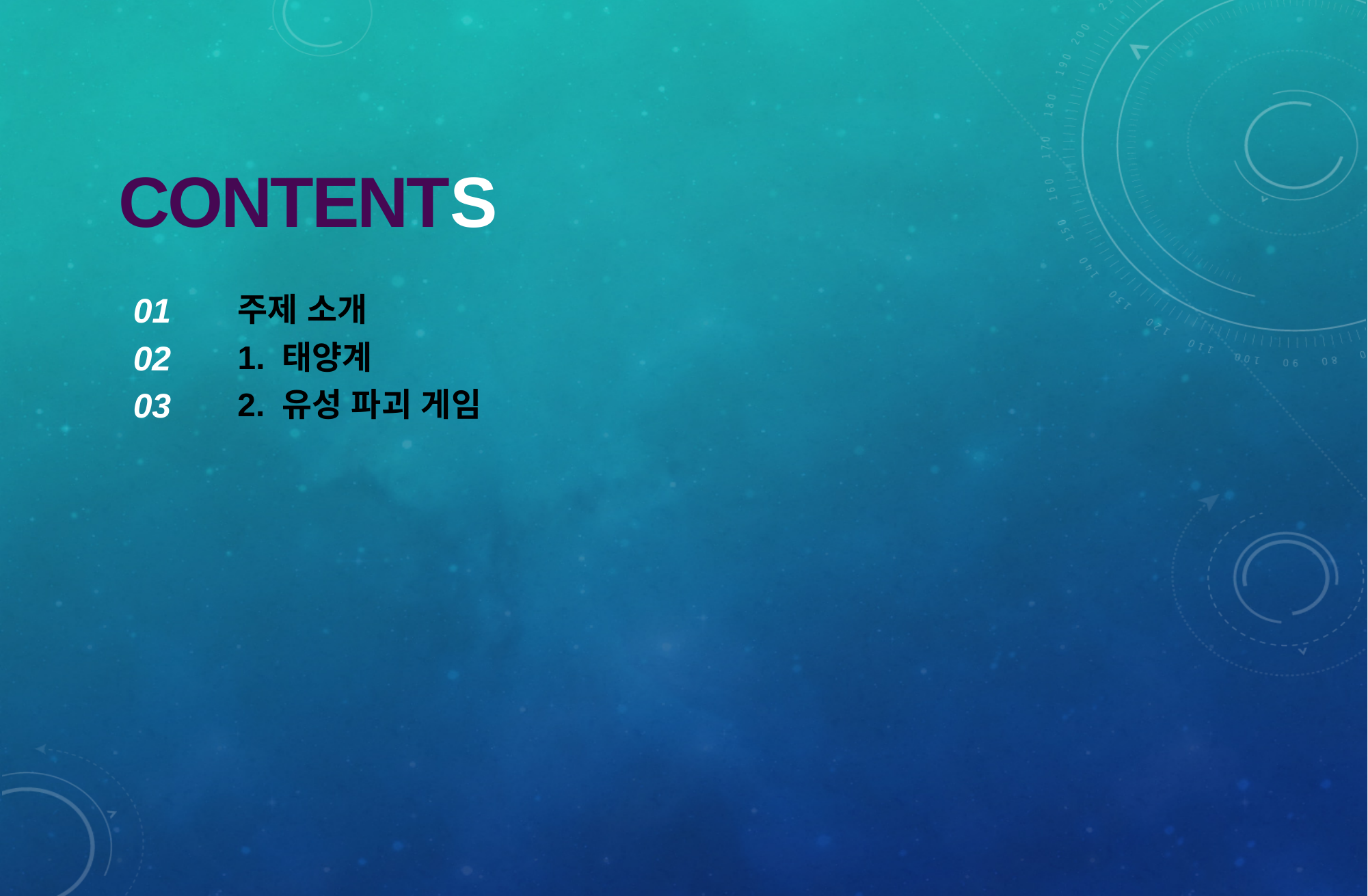

CONTENTS
01
주제 소개
02
1. 태양계
03
2. 유성 파괴 게임